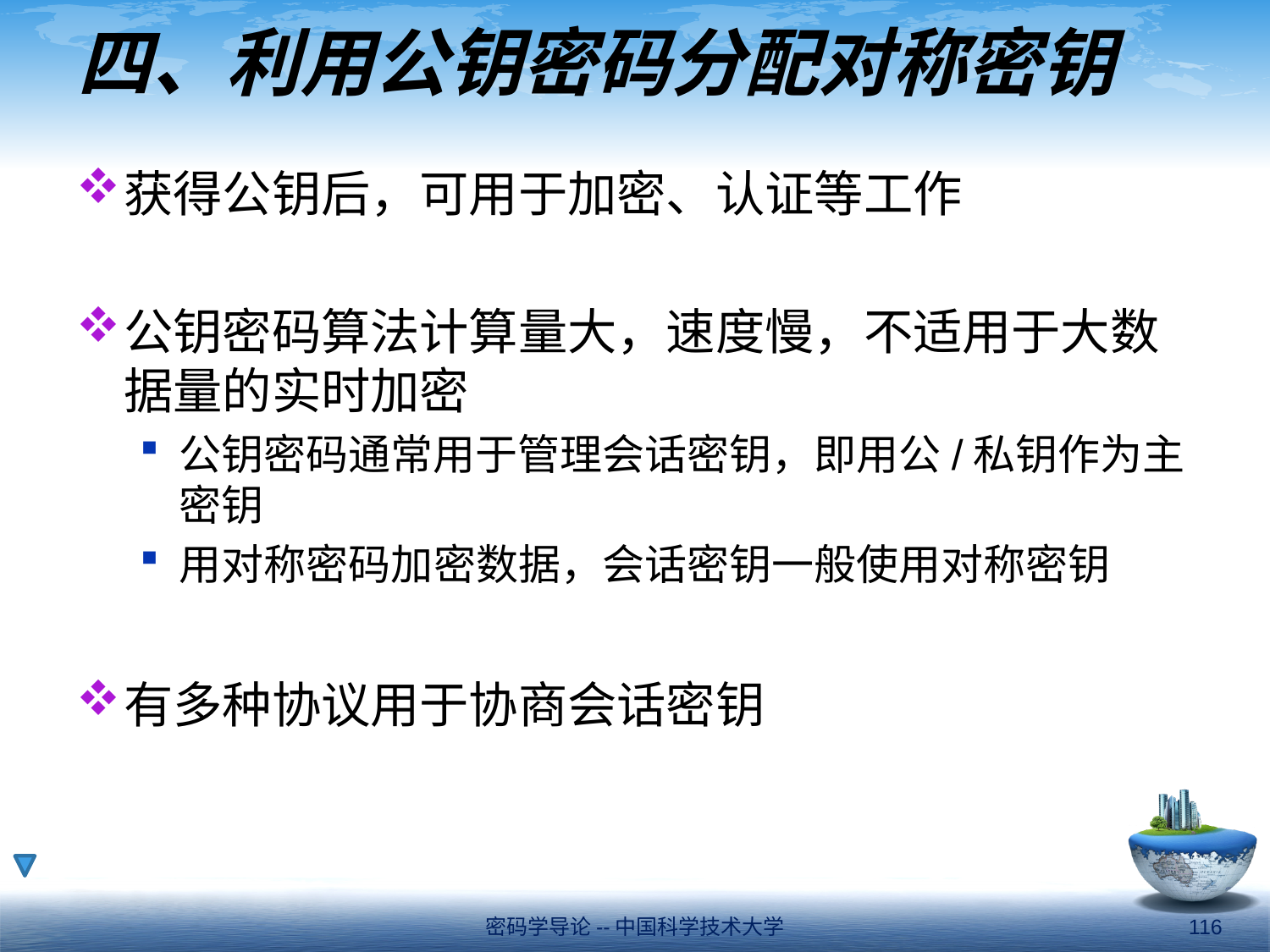

# 四、利用公钥密码分配对称密钥
获得公钥后，可用于加密、认证等工作

公钥密码算法计算量大，速度慢，不适用于大数据量的实时加密
公钥密码通常用于管理会话密钥，即用公/私钥作为主密钥
用对称密码加密数据，会话密钥一般使用对称密钥

有多种协议用于协商会话密钥

密码学导论--中国科学技术大学
116